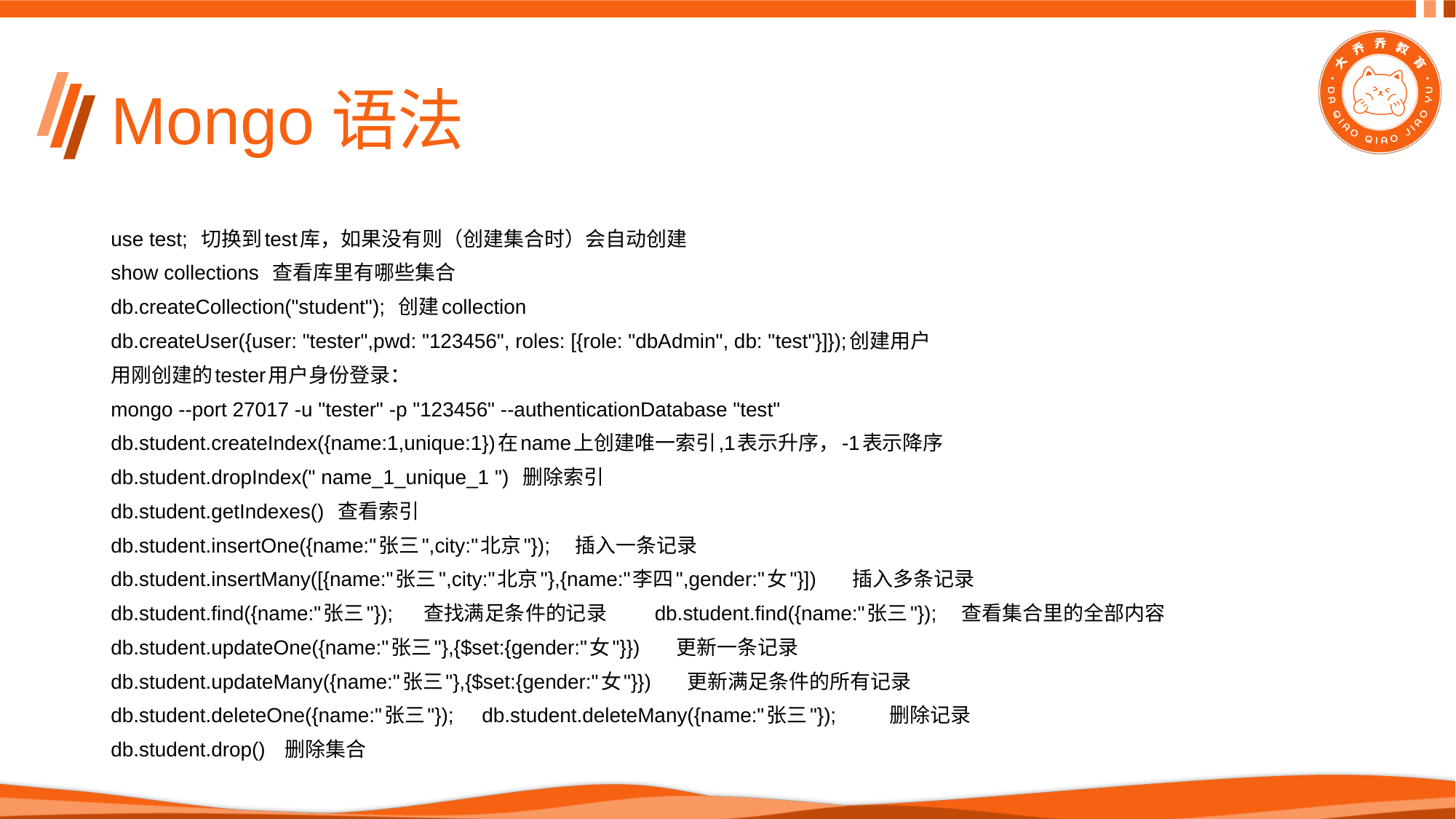

# Mongo语法
use test;  切换到test库，如果没有则（创建集合时）会自动创建
show collections  查看库里有哪些集合
db.createCollection("student");  创建collection
db.createUser({user: "tester",pwd: "123456", roles: [{role: "dbAdmin", db: "test"}]});创建用户
用刚创建的tester用户身份登录：
mongo --port 27017 -u "tester" -p "123456" --authenticationDatabase "test"
db.student.createIndex({name:1,unique:1})在name上创建唯一索引,1表示升序，-1表示降序
db.student.dropIndex(" name_1_unique_1 ")  删除索引
db.student.getIndexes()  查看索引
db.student.insertOne({name:"张三",city:"北京"});    插入一条记录
db.student.insertMany([{name:"张三",city:"北京"},{name:"李四",gender:"女"}])      插入多条记录
db.student.find({name:"张三"});     查找满足条件的记录          db.student.find({name:"张三"});    查看集合里的全部内容
db.student.updateOne({name:"张三"},{$set:{gender:"女"}})      更新一条记录
db.student.updateMany({name:"张三"},{$set:{gender:"女"}})      更新满足条件的所有记录
db.student.deleteOne({name:"张三"});     db.student.deleteMany({name:"张三"});         删除记录
db.student.drop()   删除集合